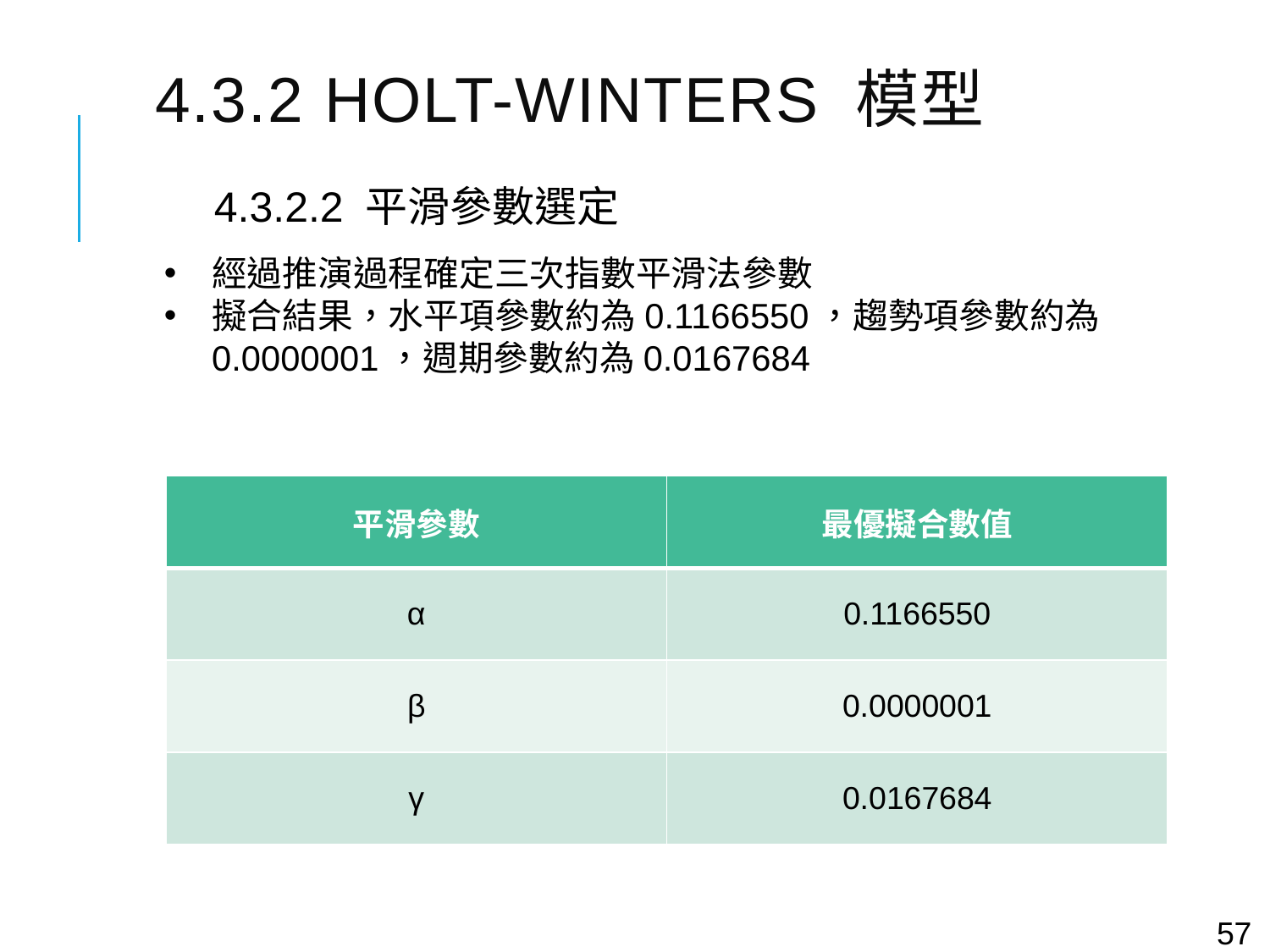

# 4.3.2 Holt-Winters 模型
4.3.2.2 平滑參數選定

經過推演過程確定三次指數平滑法參數
擬合結果，水平項參數約為0.1166550，趨勢項參數約為0.0000001，週期參數約為0.0167684
| 平滑參數 | 最優擬合數值 |
| --- | --- |
| α | 0.1166550 |
| β | 0.0000001 |
| γ | 0.0167684 |
57